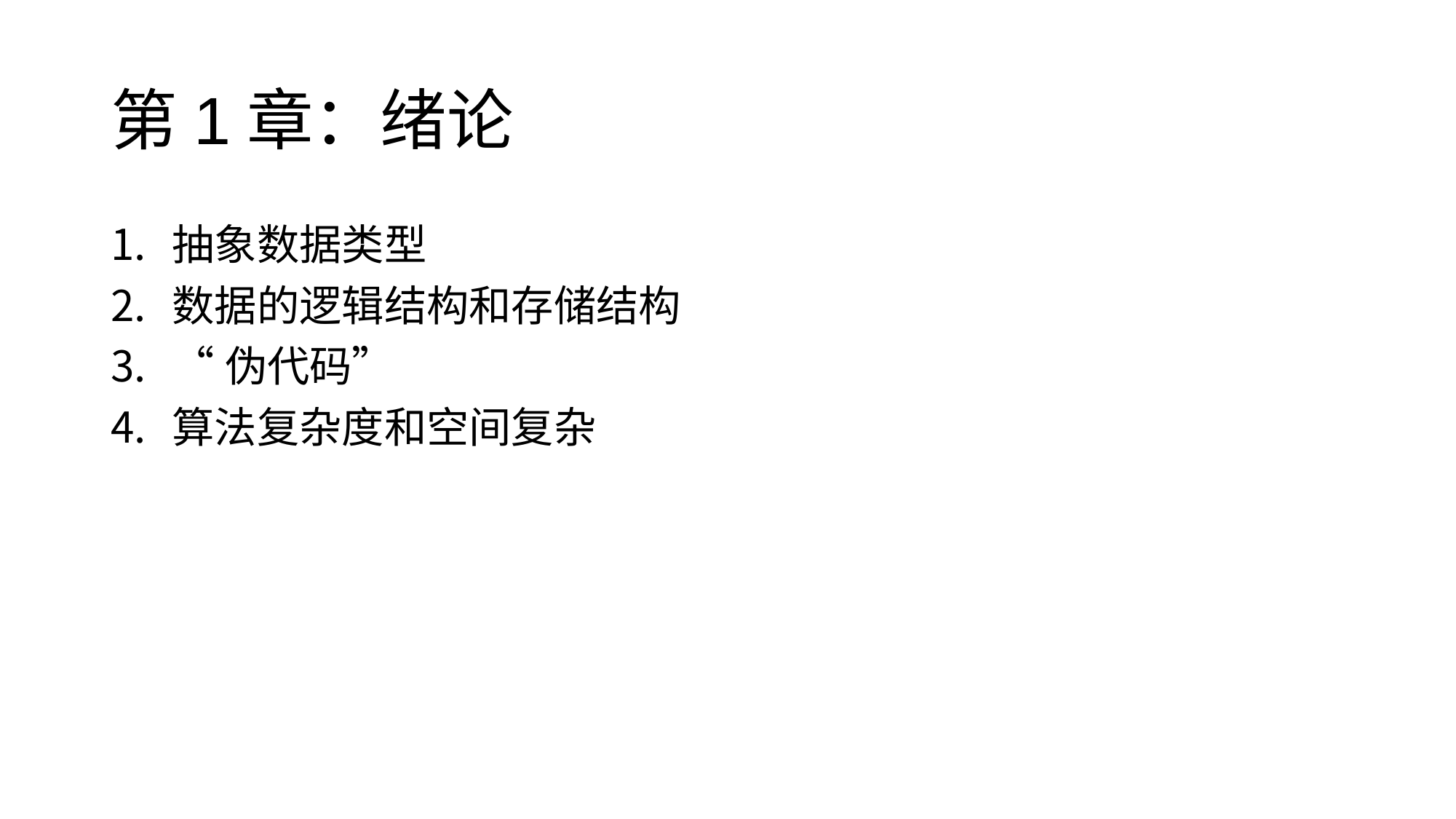

# 第1章：绪论
抽象数据类型
数据的逻辑结构和存储结构
“伪代码”
算法复杂度和空间复杂